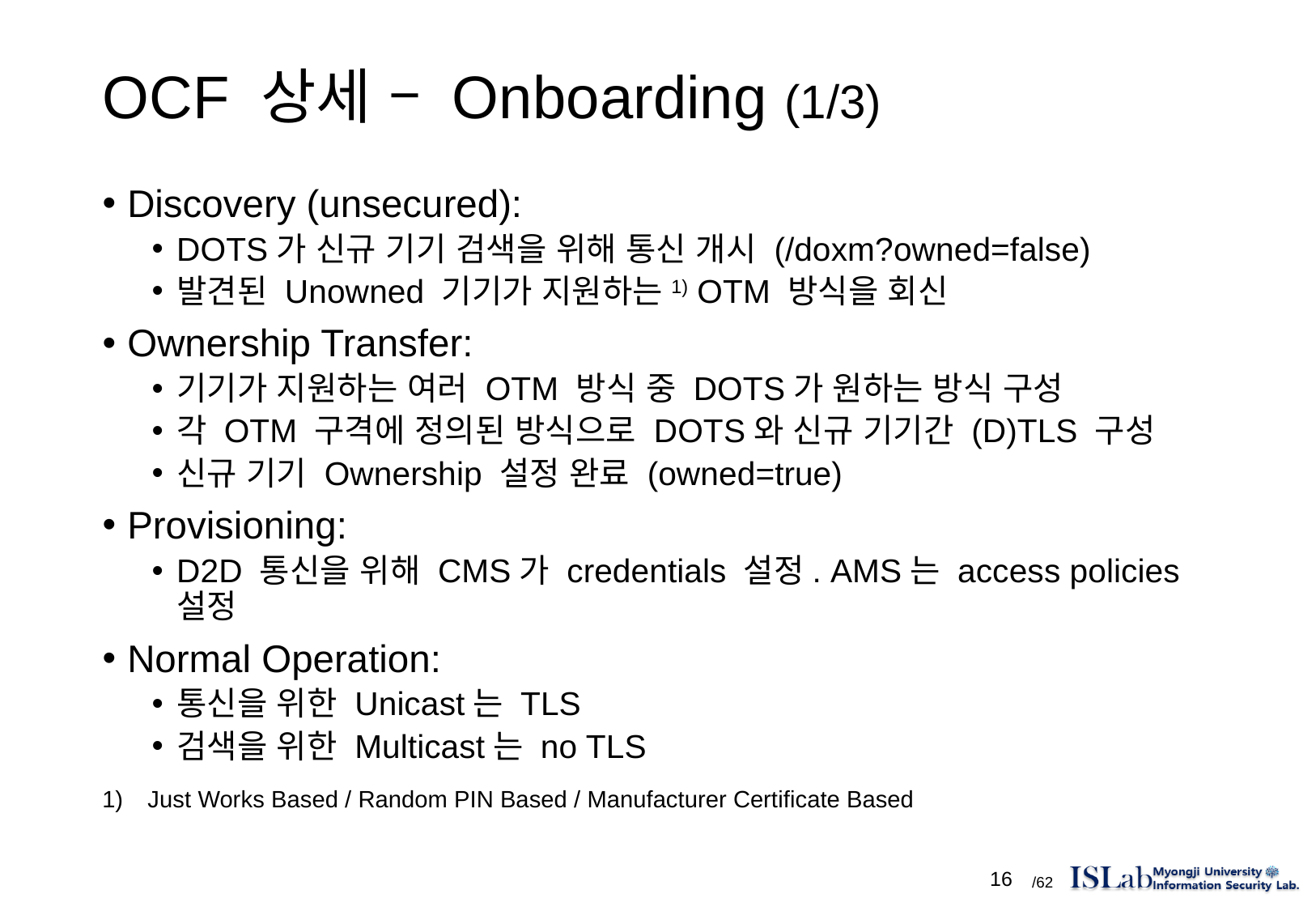

# OCF 상세 – Onboarding (1/3)
Discovery (unsecured):
DOTS가 신규 기기 검색을 위해 통신 개시 (/doxm?owned=false)
발견된 Unowned 기기가 지원하는1) OTM 방식을 회신
Ownership Transfer:
기기가 지원하는 여러 OTM 방식 중 DOTS가 원하는 방식 구성
각 OTM 구격에 정의된 방식으로 DOTS와 신규 기기간 (D)TLS 구성
신규 기기 Ownership 설정 완료 (owned=true)
Provisioning:
D2D 통신을 위해 CMS가 credentials 설정. AMS는 access policies 설정
Normal Operation:
통신을 위한 Unicast는 TLS
검색을 위한 Multicast는 no TLS
Just Works Based / Random PIN Based / Manufacturer Certificate Based
 16